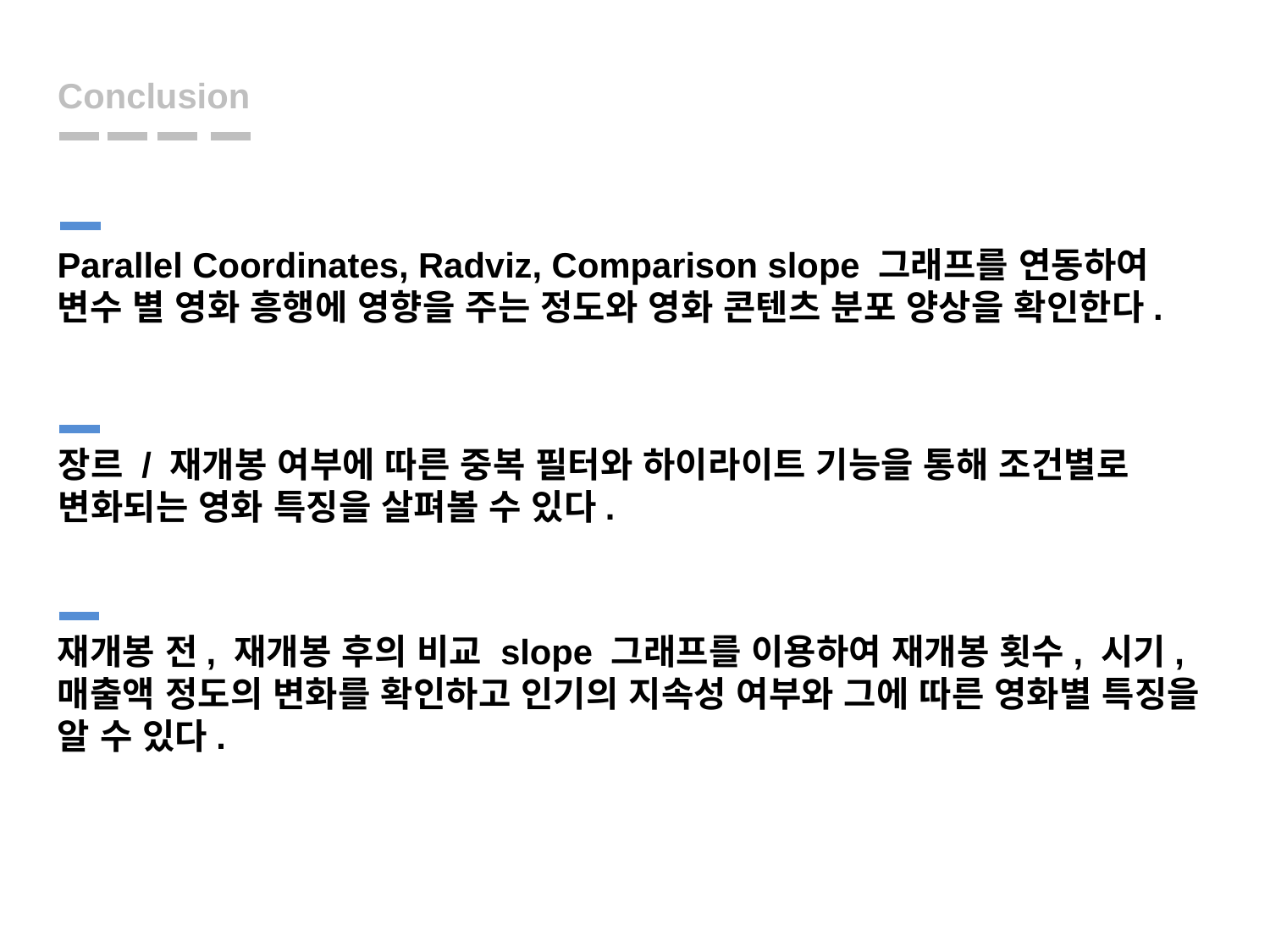

# Conclusion
Parallel Coordinates, Radviz, Comparison slope 그래프를 연동하여 변수 별 영화 흥행에 영향을 주는 정도와 영화 콘텐츠 분포 양상을 확인한다.
장르 / 재개봉 여부에 따른 중복 필터와 하이라이트 기능을 통해 조건별로 변화되는 영화 특징을 살펴볼 수 있다.
재개봉 전, 재개봉 후의 비교 slope 그래프를 이용하여 재개봉 횟수, 시기, 매출액 정도의 변화를 확인하고 인기의 지속성 여부와 그에 따른 영화별 특징을 알 수 있다.